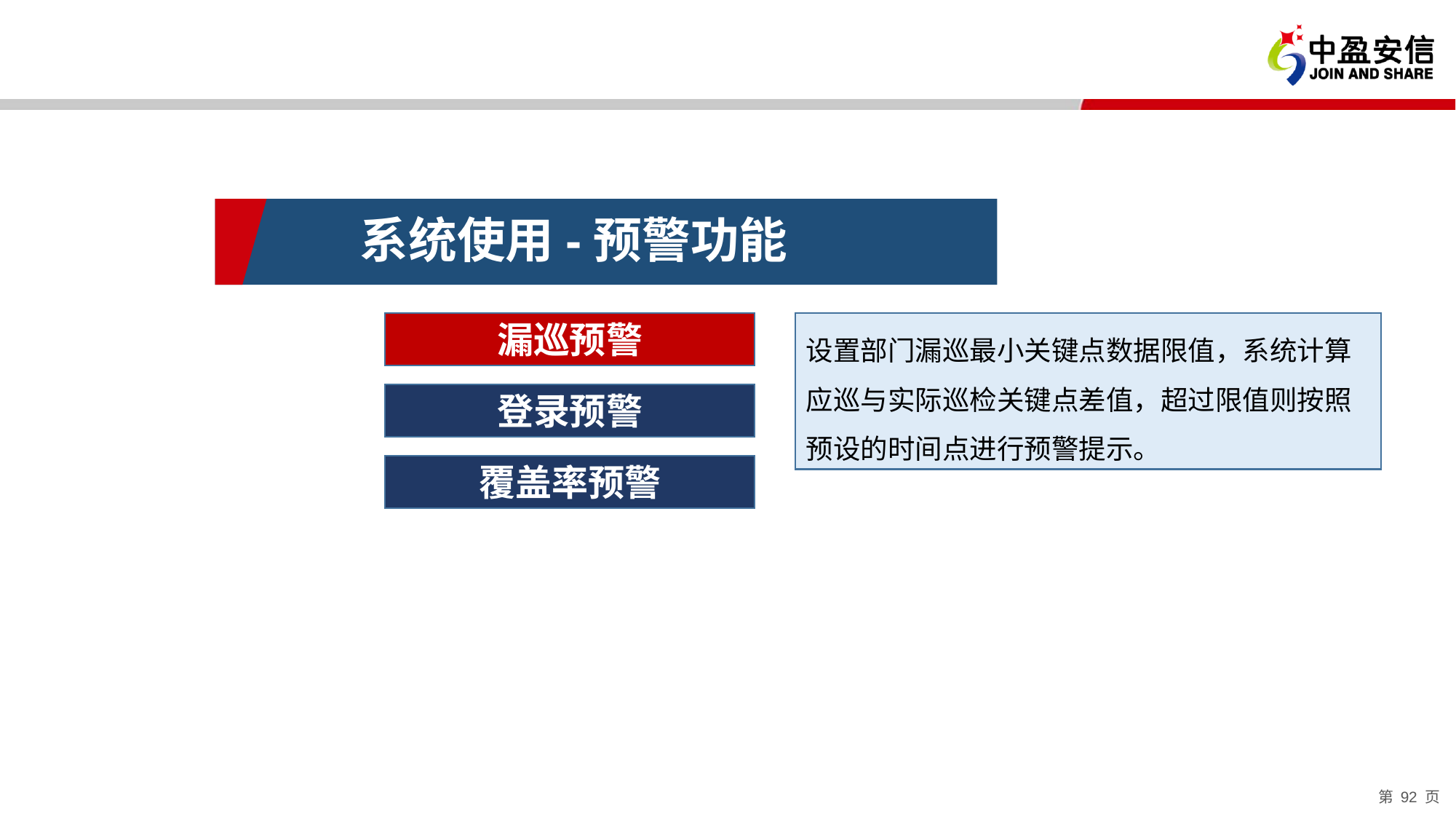

系统使用-预警功能
漏巡预警
设置部门漏巡最小关键点数据限值，系统计算应巡与实际巡检关键点差值，超过限值则按照预设的时间点进行预警提示。
登录预警
覆盖率预警